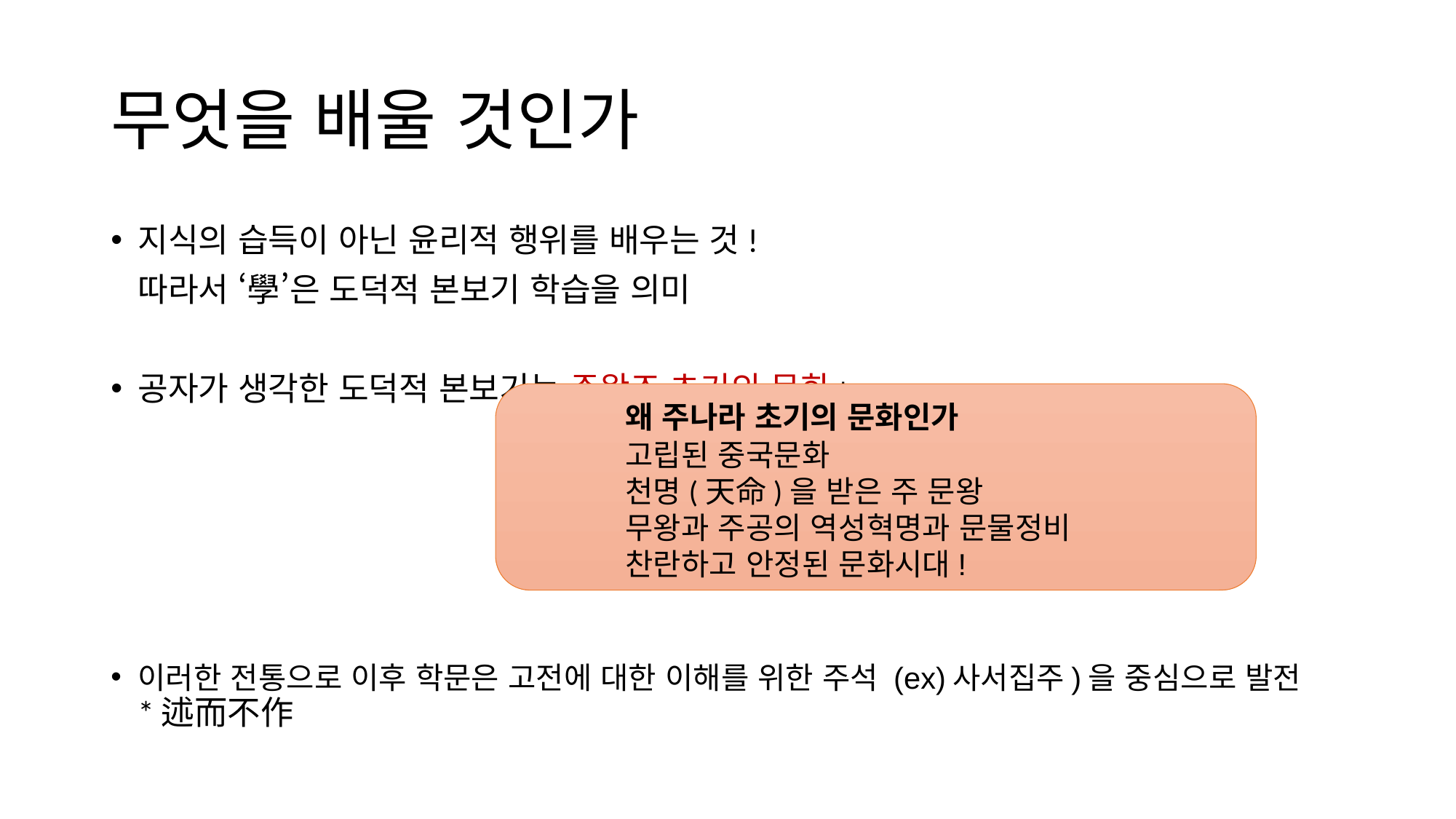

# 무엇을 배울 것인가
지식의 습득이 아닌 윤리적 행위를 배우는 것!
	따라서 ‘學’은 도덕적 본보기 학습을 의미

공자가 생각한 도덕적 본보기는 주왕조 초기의 문화!

이러한 전통으로 이후 학문은 고전에 대한 이해를 위한 주석 (ex)사서집주)을 중심으로 발전		*述而不作
	왜 주나라 초기의 문화인가
고립된 중국문화
천명(天命)을 받은 주 문왕
무왕과 주공의 역성혁명과 문물정비
찬란하고 안정된 문화시대!